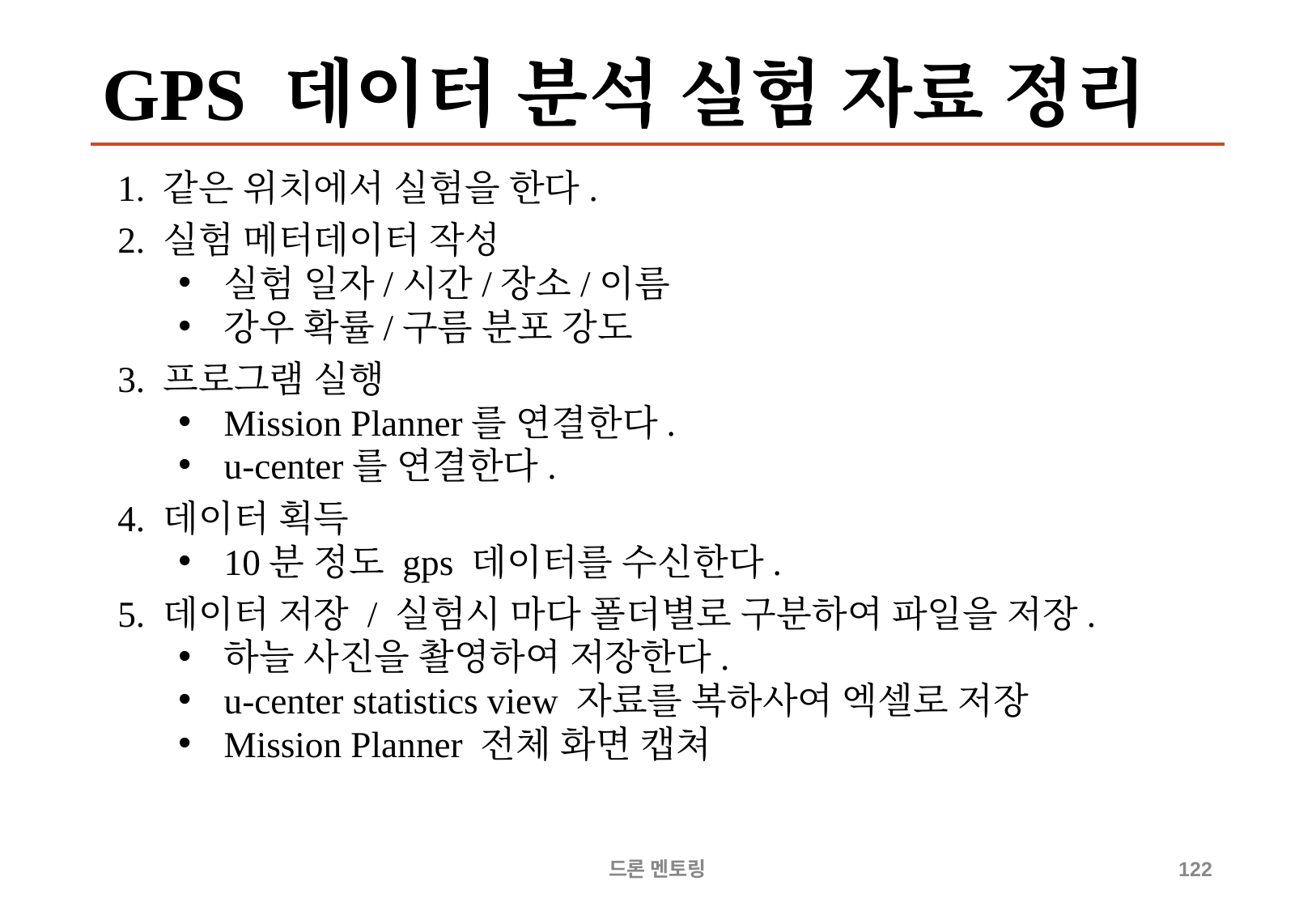

# GPS 데이터 분석 실험 자료 정리
같은 위치에서 실험을 한다.
실험 메터데이터 작성
실험 일자/시간/장소/이름
강우 확률/구름 분포 강도
프로그램 실행
Mission Planner를 연결한다.
u-center를 연결한다.
데이터 획득
10분 정도 gps 데이터를 수신한다.
데이터 저장 / 실험시 마다 폴더별로 구분하여 파일을 저장.
하늘 사진을 촬영하여 저장한다.
u-center statistics view 자료를 복하사여 엑셀로 저장
Mission Planner 전체 화면 캡쳐
드론 멘토링
122